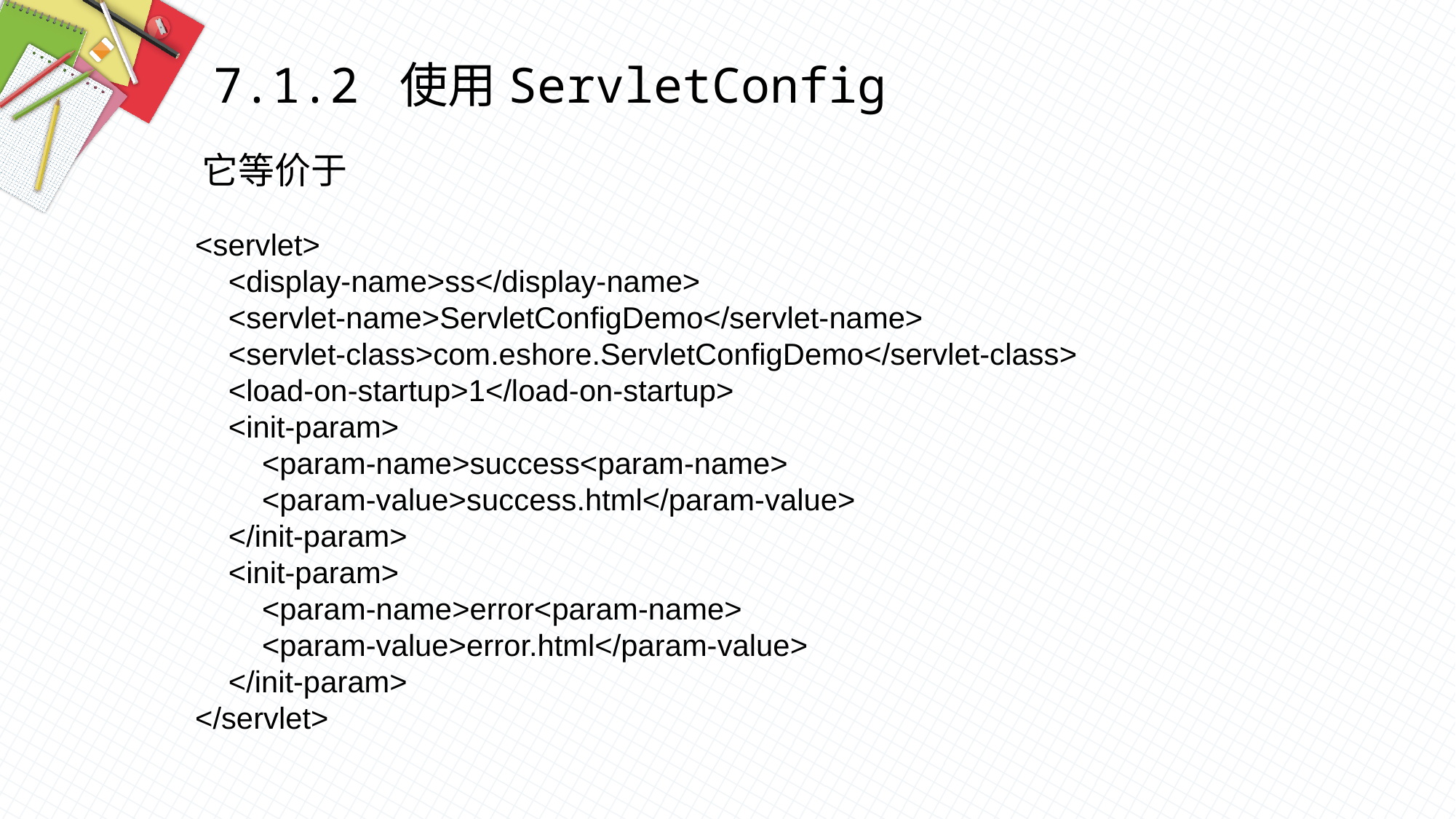

7.1.2 使用ServletConfig

 它等价于
<servlet>
    <display-name>ss</display-name>
    <servlet-name>ServletConfigDemo</servlet-name>
    <servlet-class>com.eshore.ServletConfigDemo</servlet-class>
    <load-on-startup>1</load-on-startup>
    <init-param>
        <param-name>success<param-name>
        <param-value>success.html</param-value>
    </init-param>
    <init-param>
        <param-name>error<param-name>
        <param-value>error.html</param-value>
    </init-param>
</servlet>